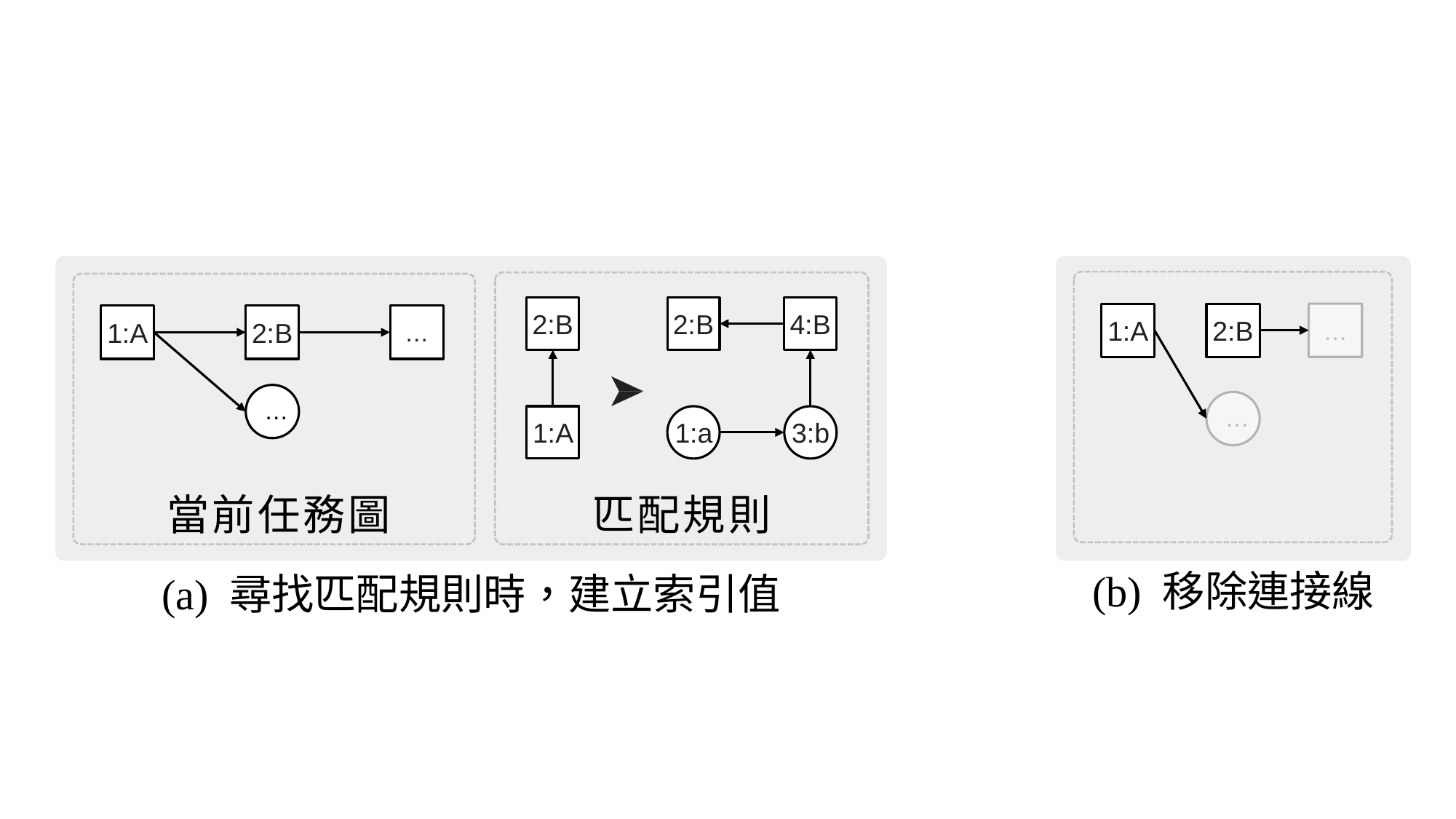

2:B
4:B

1:a
3:b

2:B

1:A

1:A
2:B

…
…
匹配規則
當前任務圖

1:A
2:B

…
…
(b) 移除連接線
(a) 尋找匹配規則時，建立索引值